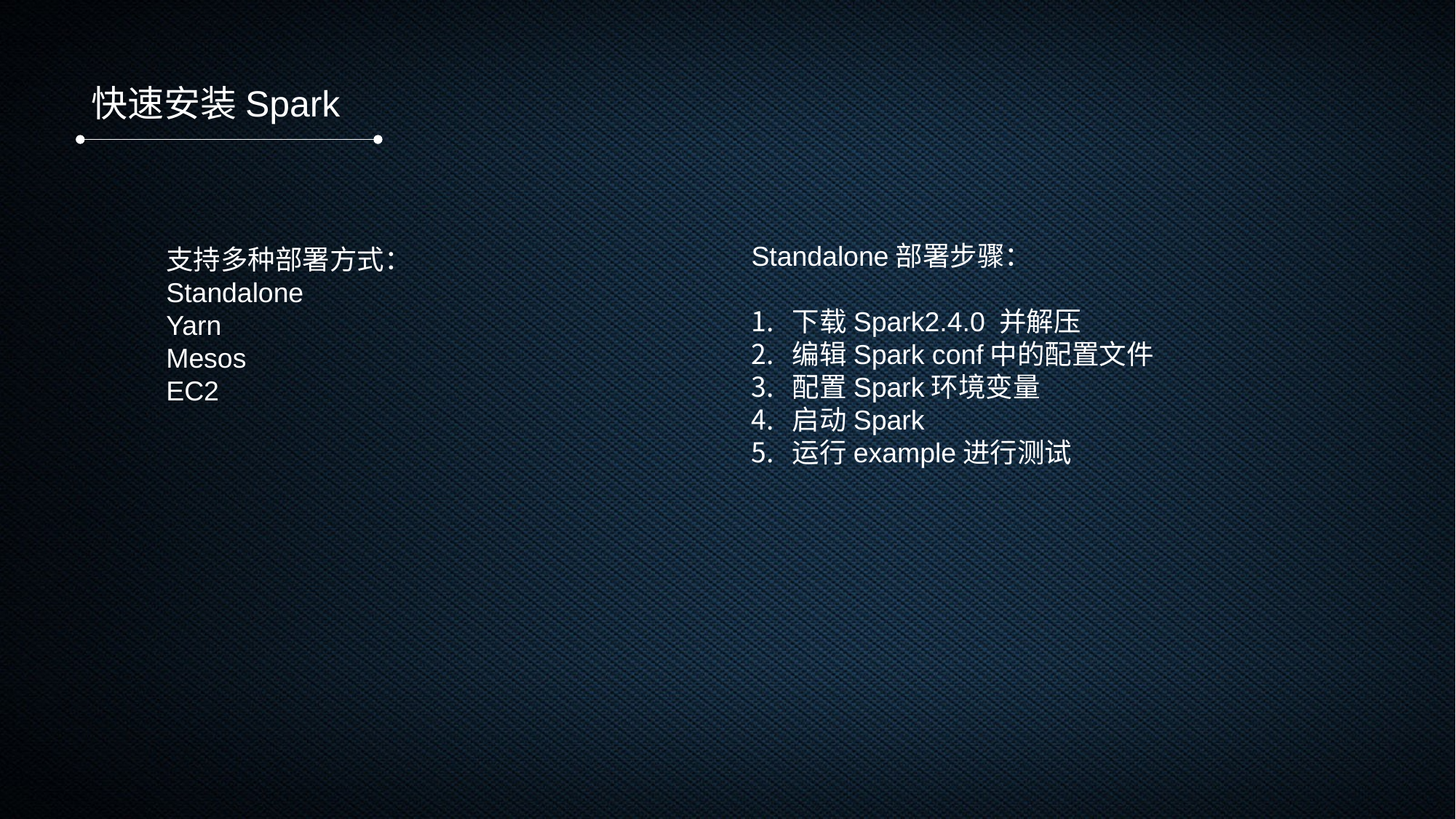

快速安装Spark
Standalone部署步骤：

下载Spark2.4.0 并解压
编辑Spark conf中的配置文件
配置Spark环境变量
启动Spark
运行example进行测试
支持多种部署方式：
Standalone
Yarn
Mesos
EC2